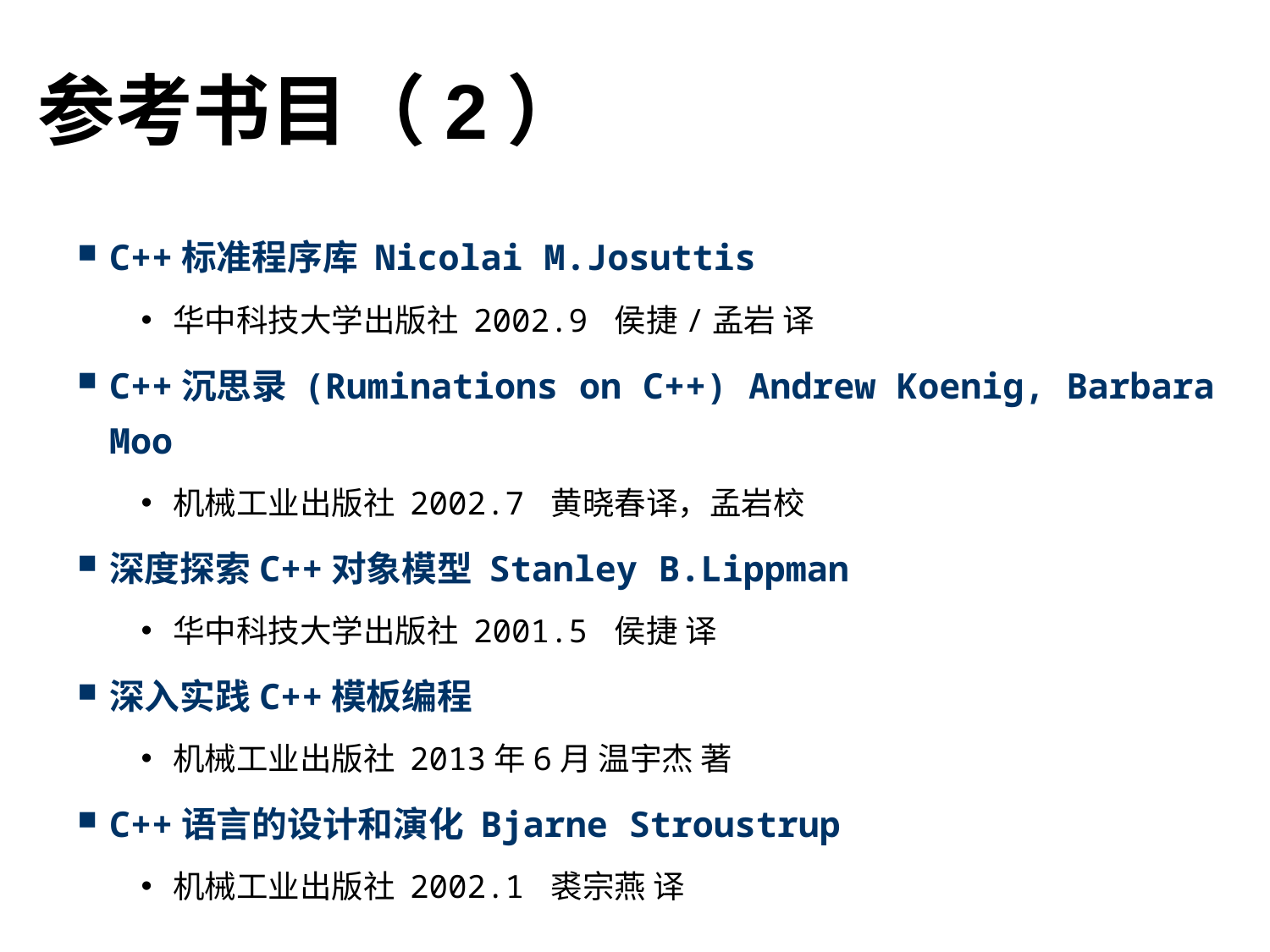

# 参考书目（2）
C++标准程序库 Nicolai M.Josuttis
华中科技大学出版社 2002.9 侯捷/孟岩 译
C++沉思录 (Ruminations on C++) Andrew Koenig, Barbara Moo
机械工业出版社 2002.7 黄晓春译，孟岩校
深度探索C++对象模型 Stanley B.Lippman
华中科技大学出版社 2001.5 侯捷 译
深入实践C++模板编程
机械工业出版社 2013年6月 温宇杰 著
C++语言的设计和演化 Bjarne Stroustrup
机械工业出版社 2002.1 裘宗燕 译